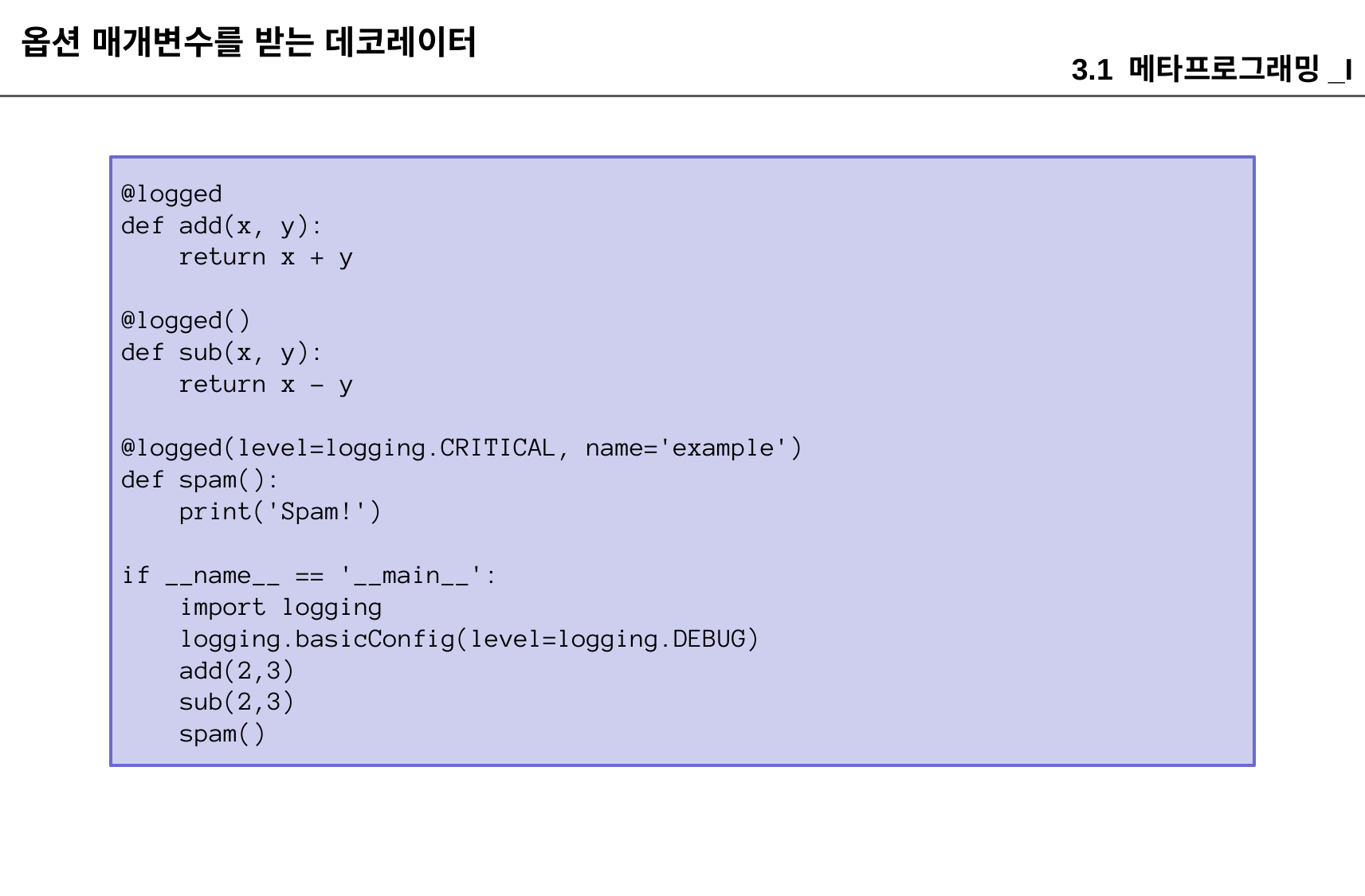

옵션 매개변수를 받는 데코레이터
3.1 메타프로그래밍_I
@logged
def add(x, y):
    return x + y

@logged()
def sub(x, y):
    return x - y

@logged(level=logging.CRITICAL, name='example')
def spam():
    print('Spam!')

if __name__ == '__main__':
    import logging
    logging.basicConfig(level=logging.DEBUG)
    add(2,3)
    sub(2,3)
    spam()